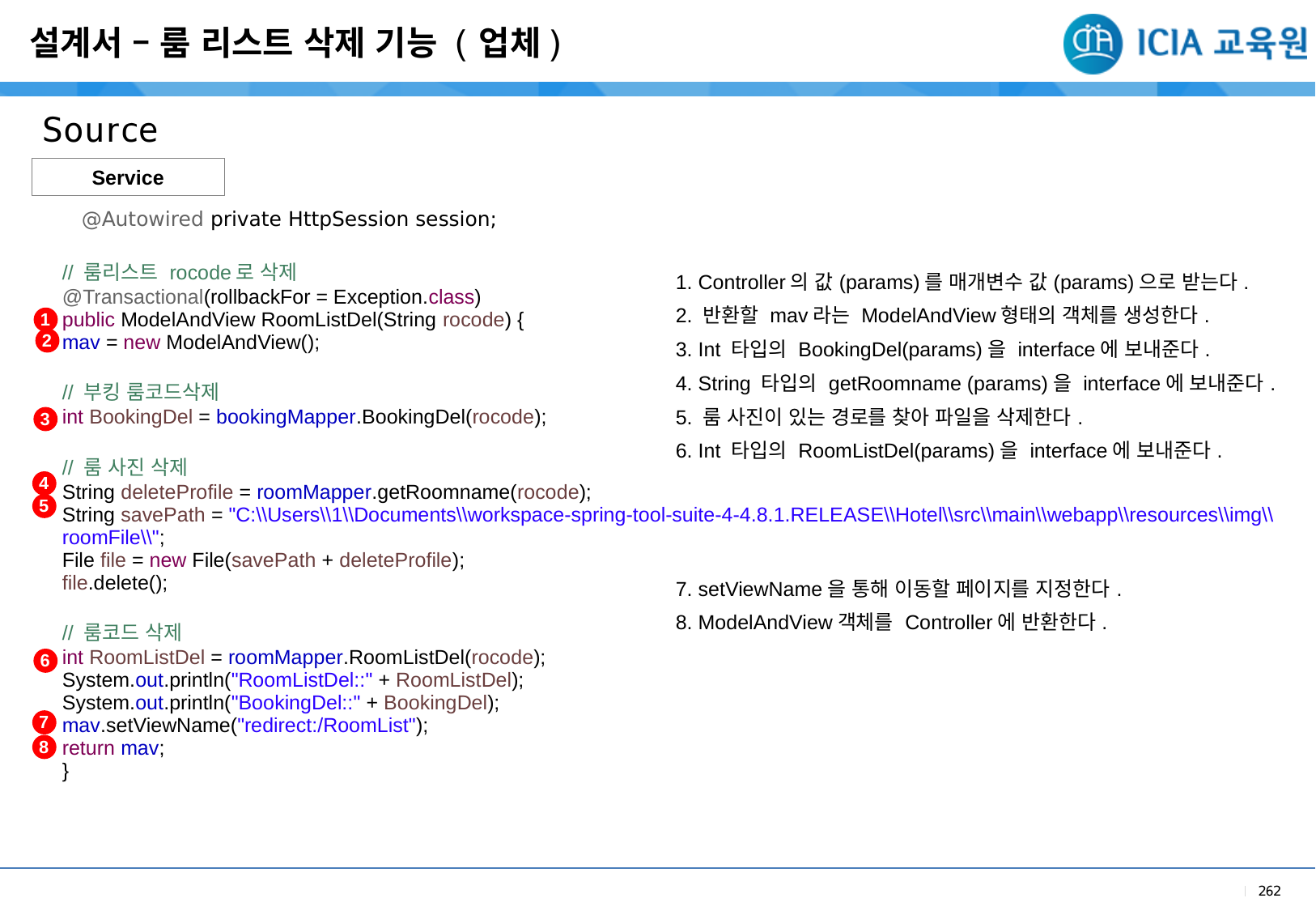

설계서 – 룸 리스트 삭제 기능 (업체)
Source
Service
|  |
| --- |
| 1. Controller의 값(params)를 매개변수 값(params)으로 받는다. 2. 반환할 mav라는 ModelAndView형태의 객체를 생성한다. 3. Int 타입의 BookingDel(params)을 interface에 보내준다. 4. String 타입의 getRoomname (params)을 interface에 보내준다. 5. 룸 사진이 있는 경로를 찾아 파일을 삭제한다. 6. Int 타입의 RoomListDel(params)을 interface에 보내준다. 7. setViewName을 통해 이동할 페이지를 지정한다. 8. ModelAndView객체를 Controller에 반환한다. |
@Autowired private HttpSession session;
|  |
| --- |
| // 룸리스트 rocode로 삭제 @Transactional(rollbackFor = Exception.class) public ModelAndView RoomListDel(String rocode) { mav = new ModelAndView(); // 부킹 룸코드삭제 int BookingDel = bookingMapper.BookingDel(rocode); // 룸 사진 삭제 String deleteProfile = roomMapper.getRoomname(rocode); String savePath = "C:\\Users\\1\\Documents\\workspace-spring-tool-suite-4-4.8.1.RELEASE\\Hotel\\src\\main\\webapp\\resources\\img\\roomFile\\"; File file = new File(savePath + deleteProfile); file.delete(); // 룸코드 삭제 int RoomListDel = roomMapper.RoomListDel(rocode); System.out.println("RoomListDel::" + RoomListDel); System.out.println("BookingDel::" + BookingDel); mav.setViewName("redirect:/RoomList"); return mav; } |
|  |
1

2

3

4

5

6

7

8